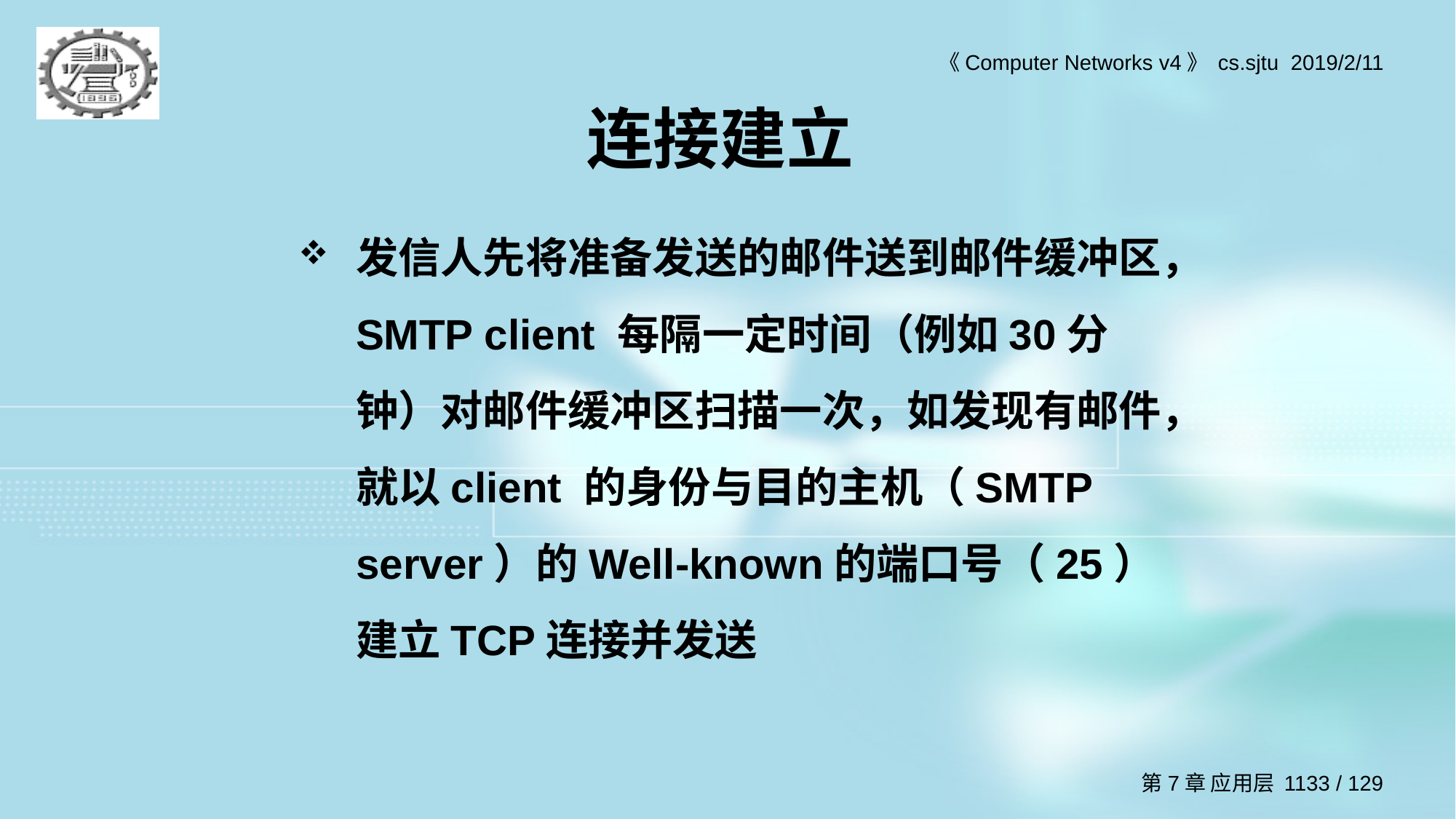

# 连接建立
发信人先将准备发送的邮件送到邮件缓冲区，SMTP client 每隔一定时间（例如30分钟）对邮件缓冲区扫描一次，如发现有邮件，就以client 的身份与目的主机（SMTP server）的Well-known的端口号（25）建立TCP连接并发送